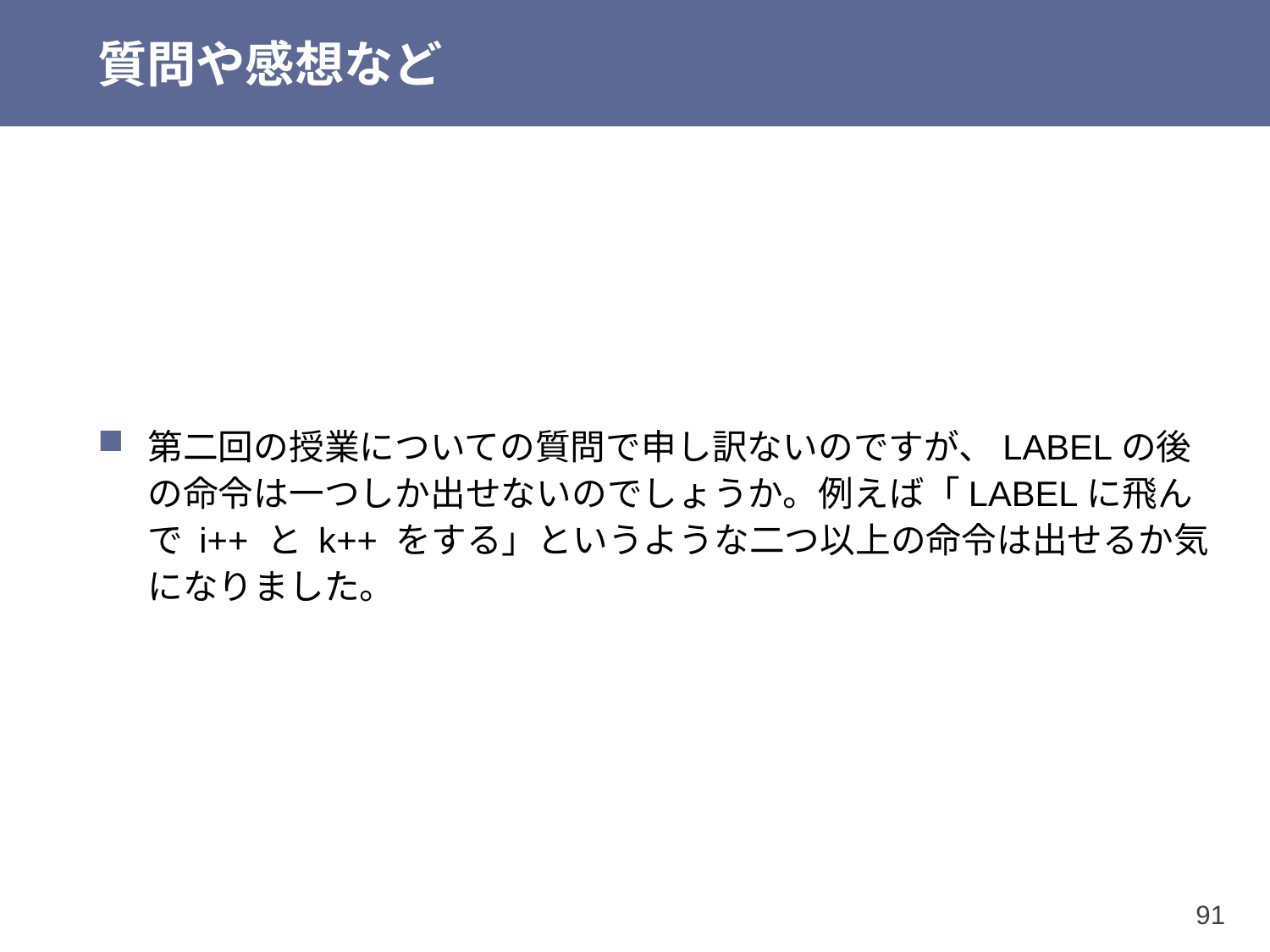

# 質問や感想など
第二回の授業についての質問で申し訳ないのですが、LABELの後の命令は一つしか出せないのでしょうか。例えば「LABELに飛んで i++ と k++ をする」というような二つ以上の命令は出せるか気になりました。